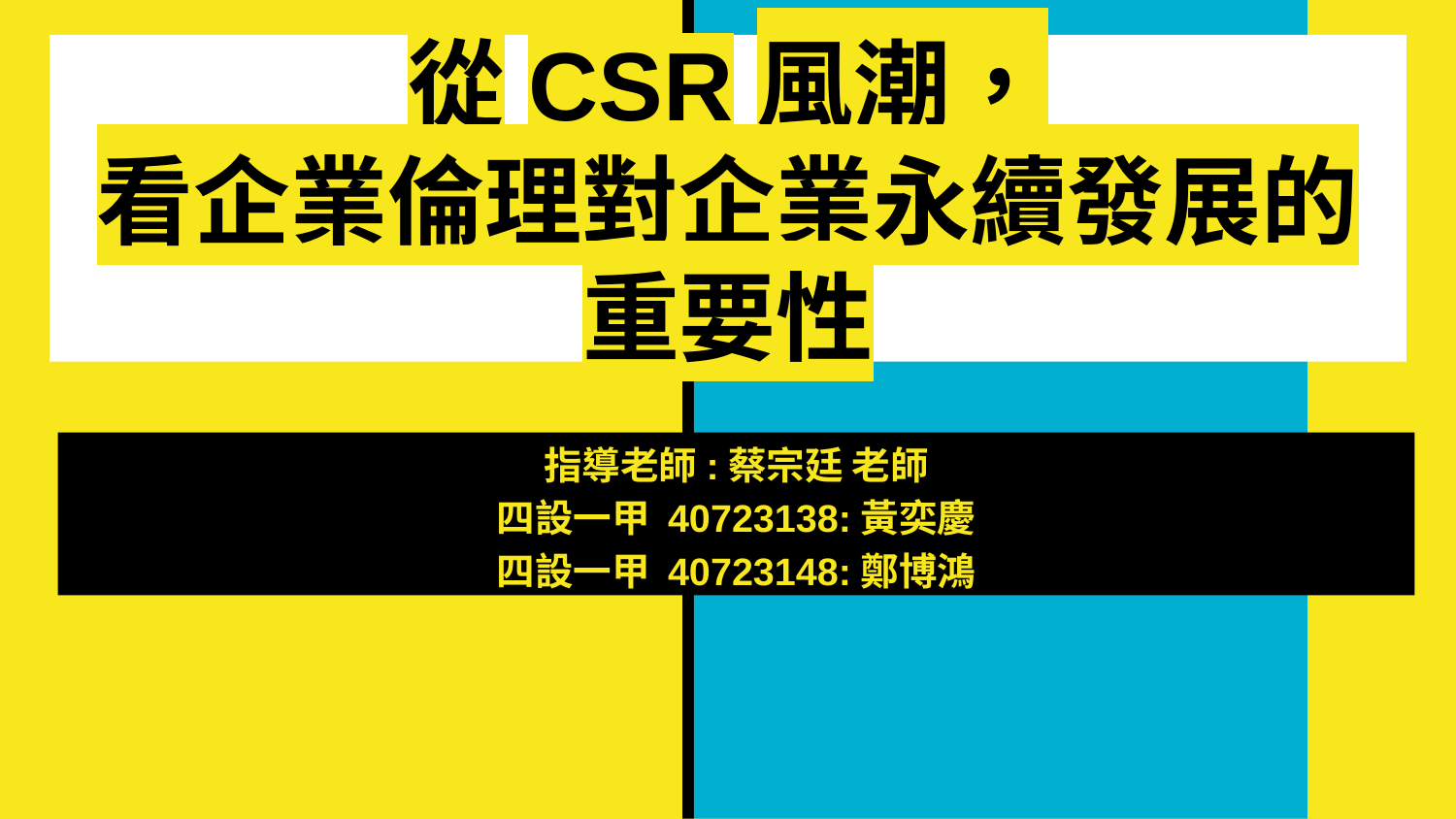

# 從CSR風潮，
看企業倫理對企業永續發展的重要性
指導老師:蔡宗廷 老師​
四設一甲 40723138:黃奕慶​
四設一甲 40723148:鄭博鴻